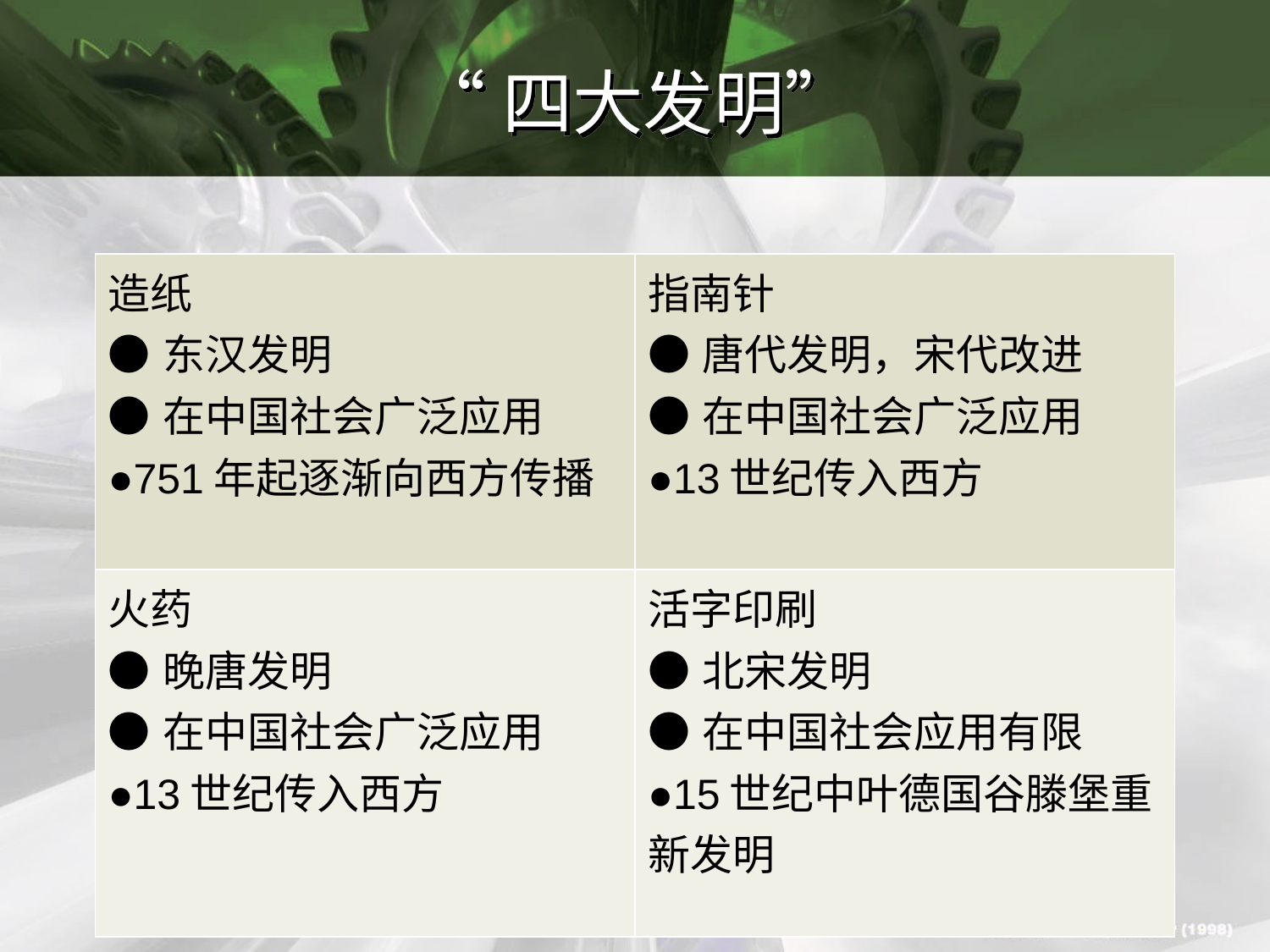

# “四大发明”
| 造纸 ●东汉发明 ●在中国社会广泛应用 ●751年起逐渐向西方传播 | 指南针 ●唐代发明，宋代改进 ●在中国社会广泛应用 ●13世纪传入西方 |
| --- | --- |
| 火药 ●晚唐发明 ●在中国社会广泛应用 ●13世纪传入西方 | 活字印刷 ●北宋发明 ●在中国社会应用有限 ●15世纪中叶德国谷滕堡重新发明 |